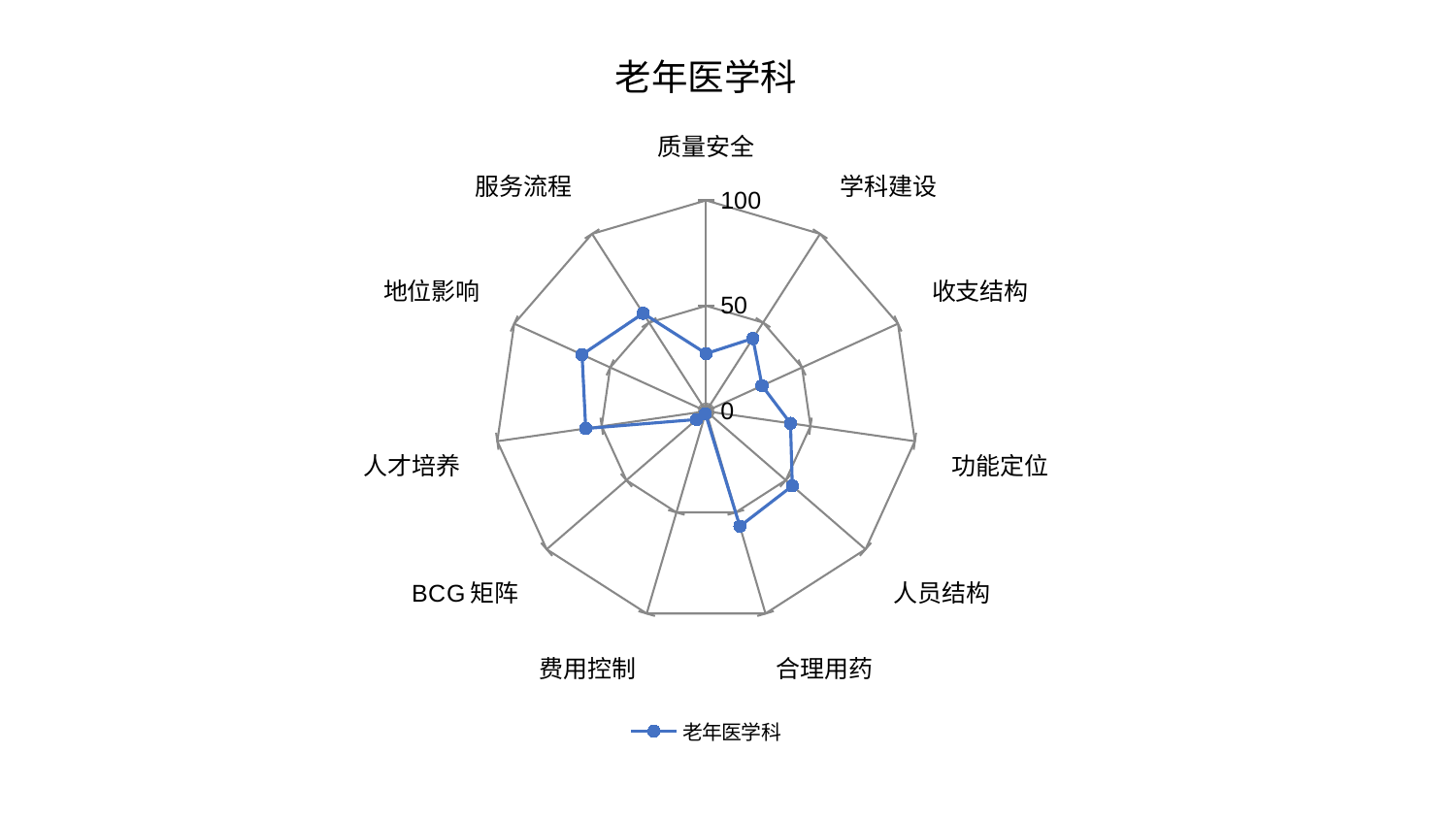

### Chart: 老年医学科

| Category | 老年医学科 |
|---|---|
| 质量安全 | 27.35352819221932 |
| 学科建设 | 41.03183384138865 |
| 收支结构 | 29.159279808591908 |
| 功能定位 | 40.436446349173195 |
| 人员结构 | 54.083083511750246 |
| 合理用药 | 56.88091321268465 |
| 费用控制 | 1.2416569463060205 |
| BCG矩阵 | 5.985208037540862 |
| 人才培养 | 57.67781825797254 |
| 地位影响 | 64.66892694878361 |
| 服务流程 | 55.192162178898 |
145